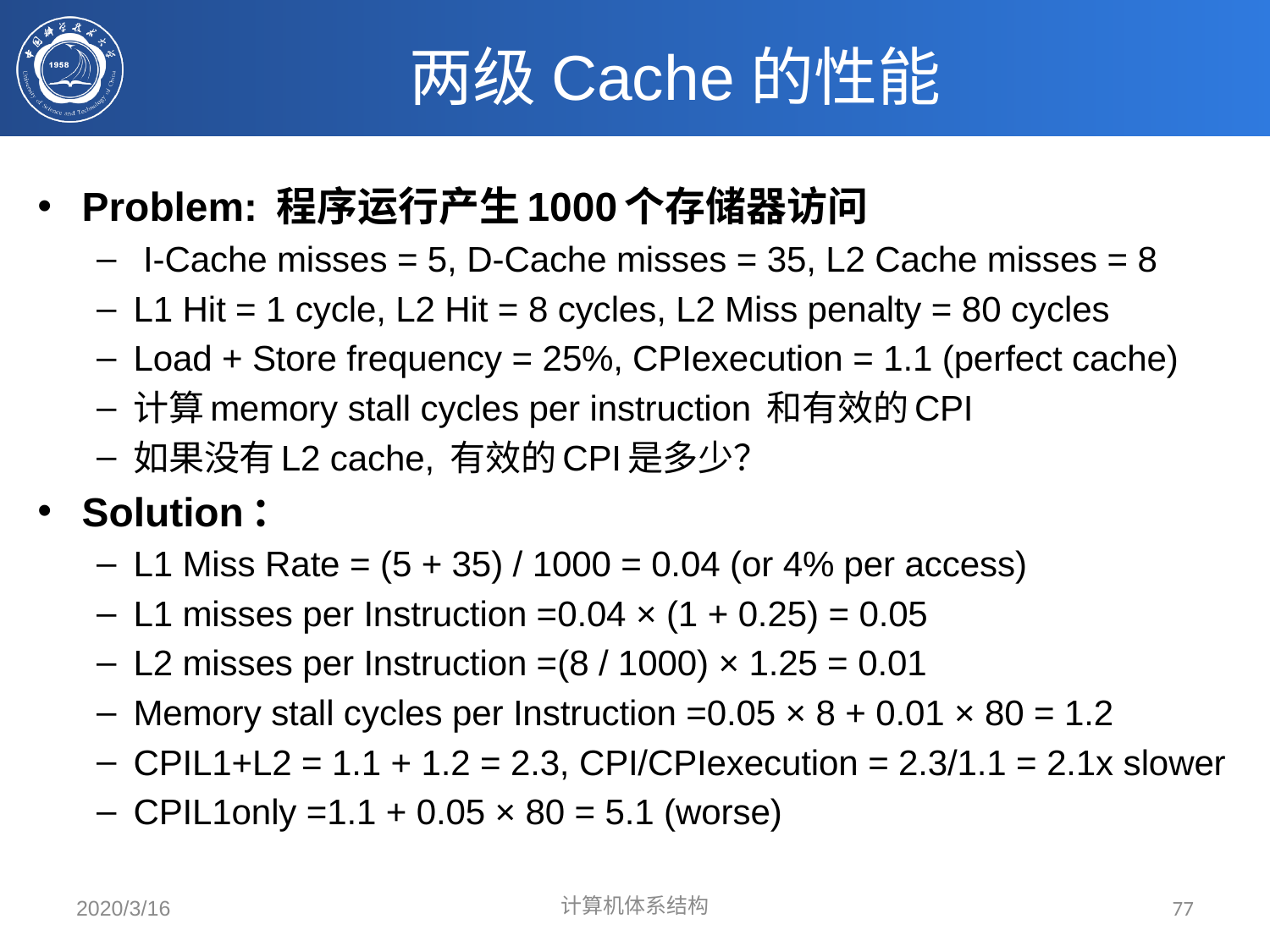

# 两级Cache的性能
Problem: 程序运行产生1000个存储器访问
 I-Cache misses = 5, D-Cache misses = 35, L2 Cache misses = 8
L1 Hit = 1 cycle, L2 Hit = 8 cycles, L2 Miss penalty = 80 cycles
Load + Store frequency = 25%, CPIexecution = 1.1 (perfect cache)
计算memory stall cycles per instruction 和有效的CPI
如果没有L2 cache, 有效的CPI是多少？
Solution：
L1 Miss Rate = (5 + 35) / 1000 = 0.04 (or 4% per access)
L1 misses per Instruction =0.04 × (1 + 0.25) = 0.05
L2 misses per Instruction =(8 / 1000) × 1.25 = 0.01
Memory stall cycles per Instruction =0.05 × 8 + 0.01 × 80 = 1.2
CPIL1+L2 = 1.1 + 1.2 = 2.3, CPI/CPIexecution = 2.3/1.1 = 2.1x slower
CPIL1only =1.1 + 0.05 × 80 = 5.1 (worse)

2020/3/16
计算机体系结构
77